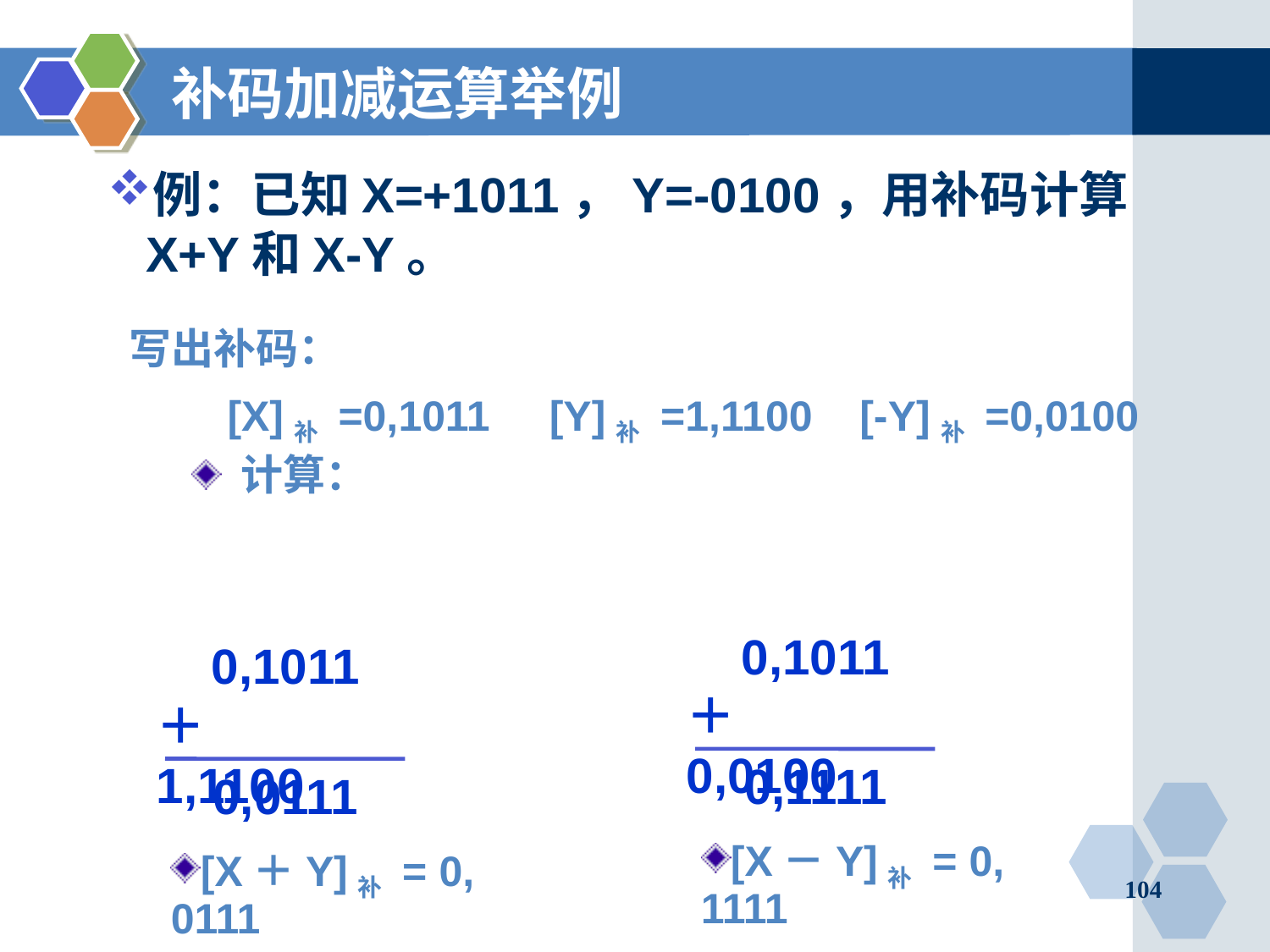

# 补码加减运算举例
例：已知X=+1011，Y=-0100，用补码计算X+Y和X-Y。
写出补码：
   [X]补 =0,1011     [Y]补 =1,1100    [-Y]补 =0,0100
 计算：
0,1011
0,1011
＋ 0,0100
＋ 1,1100

0,1111

0,0111
[X－Y]补 = 0, 1111
[X＋Y]补 = 0, 0111
104